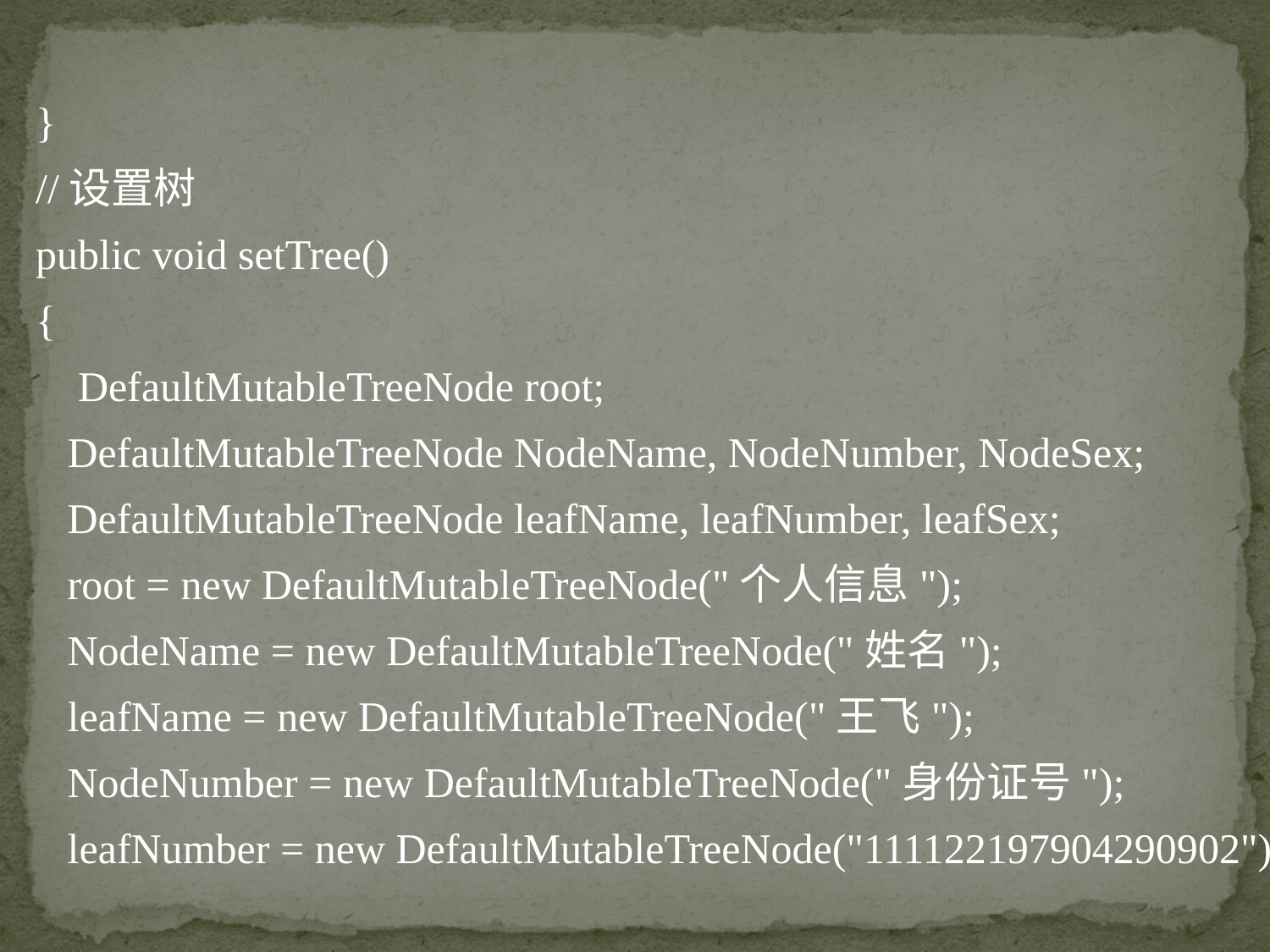

}
//设置树
public void setTree()
{
    DefaultMutableTreeNode root;
   DefaultMutableTreeNode NodeName, NodeNumber, NodeSex;
   DefaultMutableTreeNode leafName, leafNumber, leafSex;
   root = new DefaultMutableTreeNode("个人信息");
   NodeName = new DefaultMutableTreeNode("姓名");
   leafName = new DefaultMutableTreeNode("王飞");
   NodeNumber = new DefaultMutableTreeNode("身份证号");
   leafNumber = new DefaultMutableTreeNode("111122197904290902");